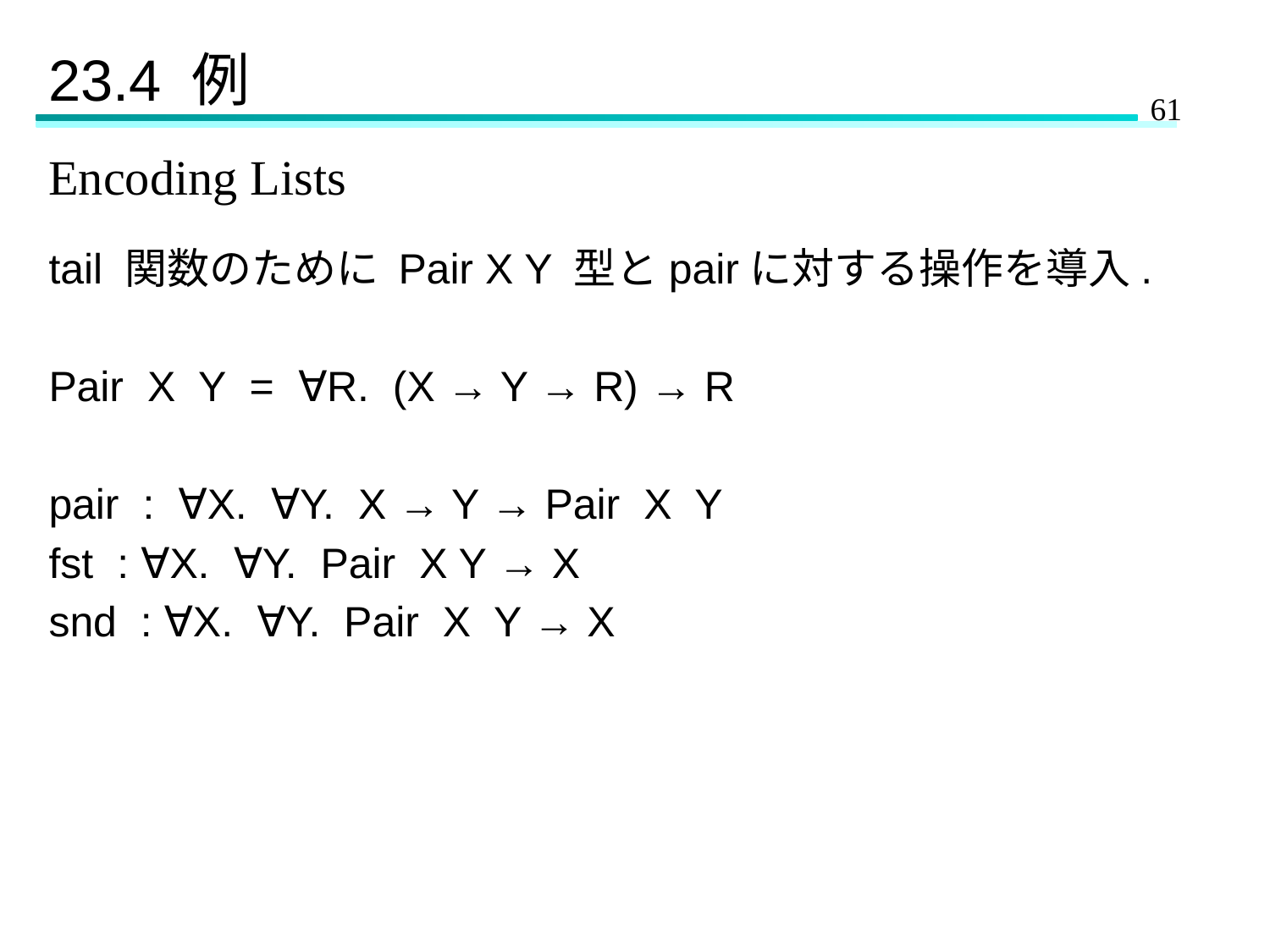

# 23.4 例
Encoding Lists

tail 関数のために Pair X Y 型とpairに対する操作を導入.

Pair  X  Y  =  ∀R.  (X → Y → R) → R

pair  :  ∀X.  ∀Y.  X → Y → Pair  X  Y
fst  : ∀X.  ∀Y.  Pair  X Y → X
snd  : ∀X.  ∀Y.  Pair  X  Y → X